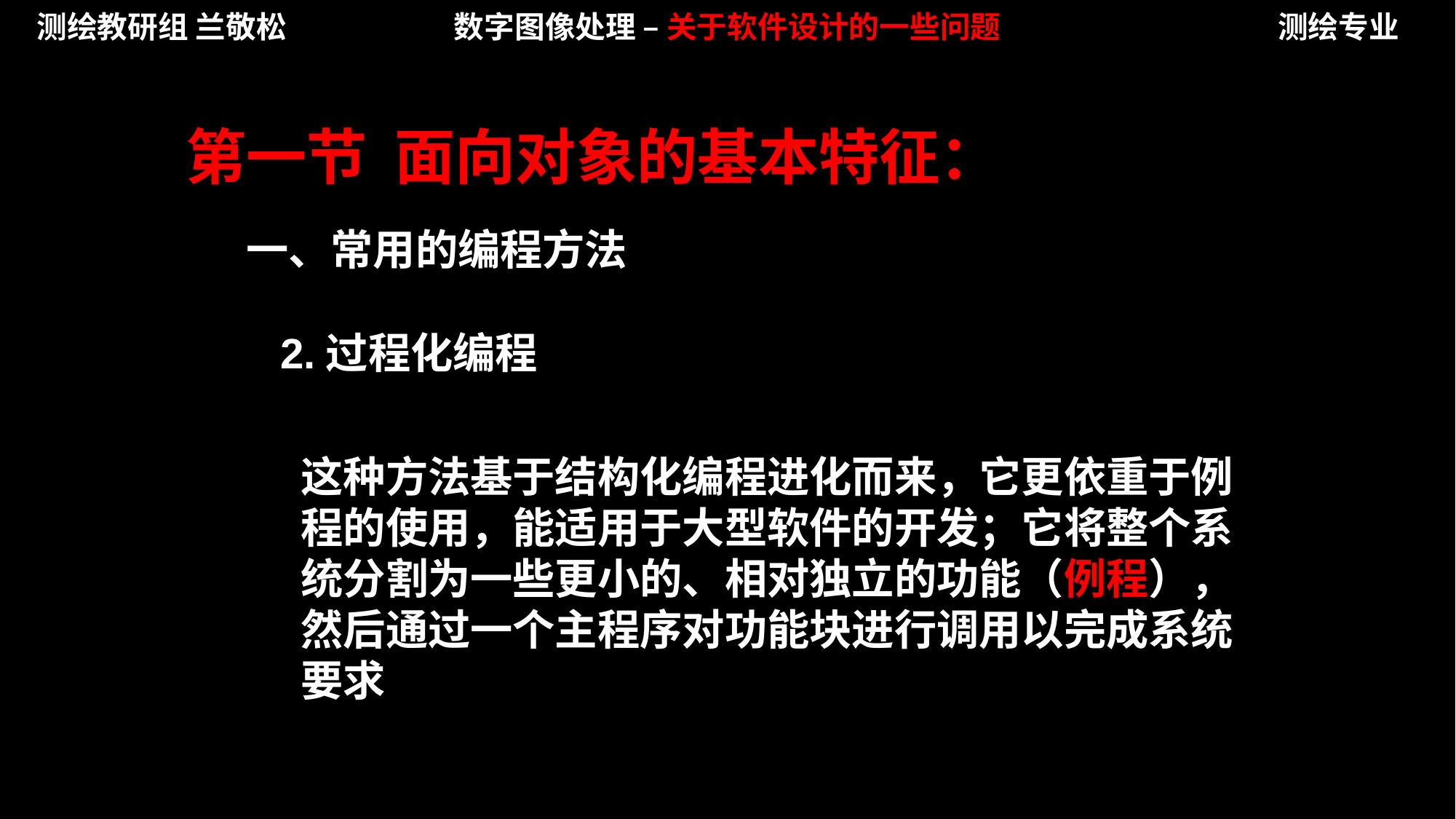

测绘教研组 兰敬松
数字图像处理 – 关于软件设计的一些问题
测绘专业
第一节  面向对象的基本特征：
一、常用的编程方法
2.过程化编程
这种方法基于结构化编程进化而来，它更依重于例程的使用，能适用于大型软件的开发；它将整个系统分割为一些更小的、相对独立的功能（例程），然后通过一个主程序对功能块进行调用以完成系统要求